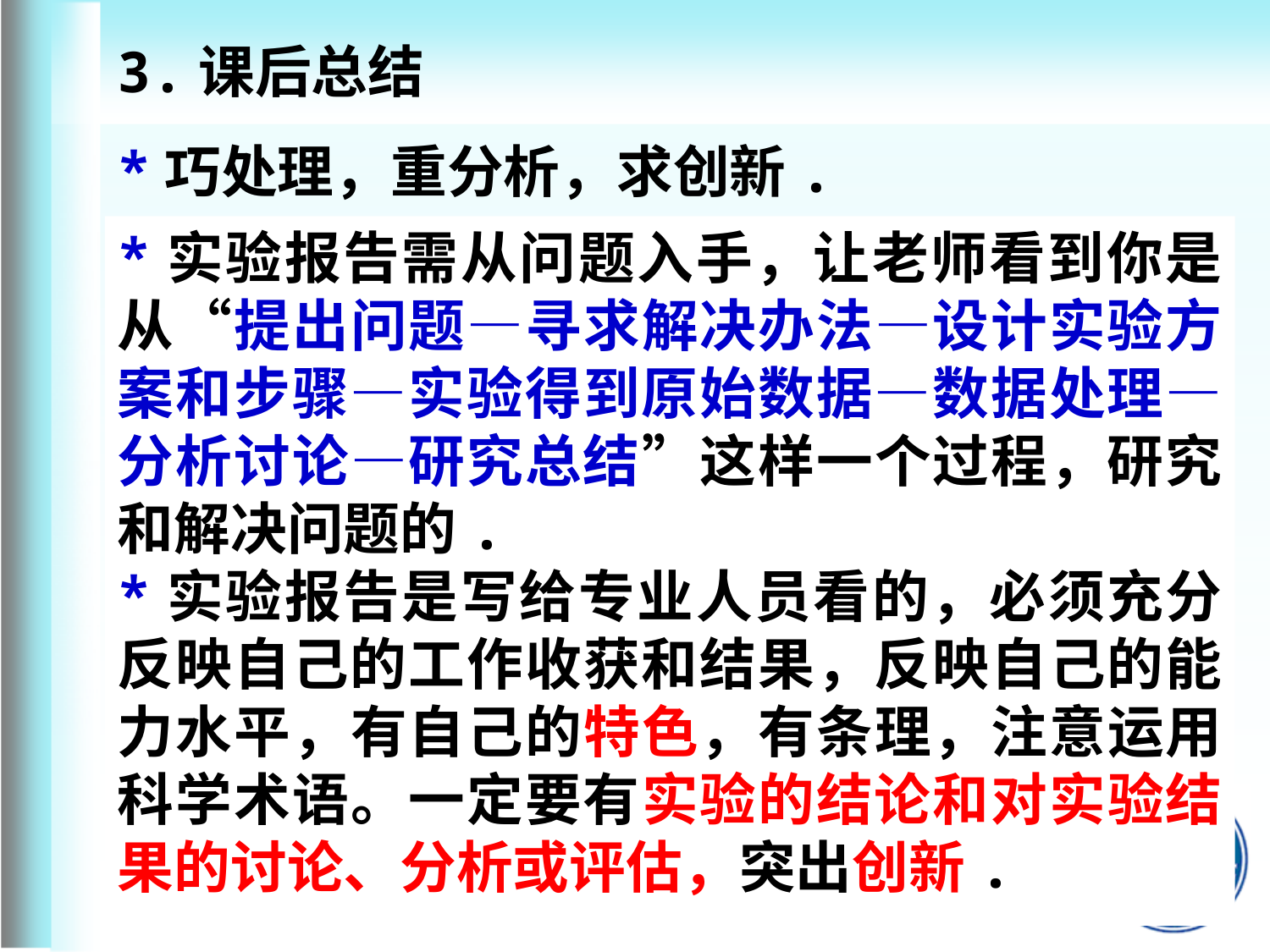

3.课后总结
*巧处理，重分析，求创新.
*实验报告需从问题入手，让老师看到你是从“提出问题—寻求解决办法—设计实验方案和步骤—实验得到原始数据—数据处理—分析讨论—研究总结”这样一个过程，研究和解决问题的.
*实验报告是写给专业人员看的，必须充分反映自己的工作收获和结果，反映自己的能力水平，有自己的特色，有条理，注意运用科学术语。一定要有实验的结论和对实验结果的讨论、分析或评估，突出创新.